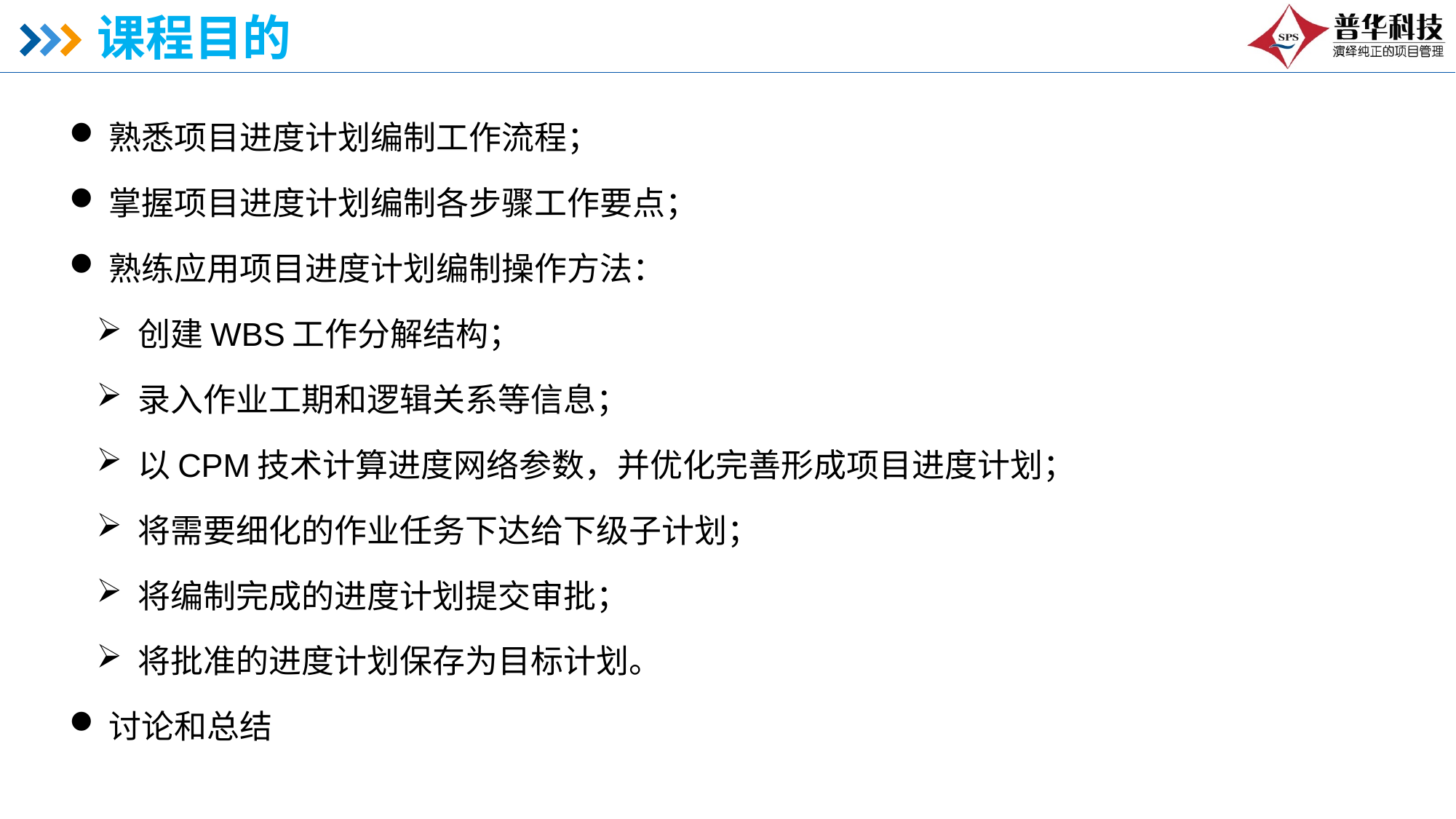

# 课程目的
熟悉项目进度计划编制工作流程；
掌握项目进度计划编制各步骤工作要点；
熟练应用项目进度计划编制操作方法：
创建WBS工作分解结构；
录入作业工期和逻辑关系等信息；
以CPM技术计算进度网络参数，并优化完善形成项目进度计划；
将需要细化的作业任务下达给下级子计划；
将编制完成的进度计划提交审批；
将批准的进度计划保存为目标计划。
讨论和总结